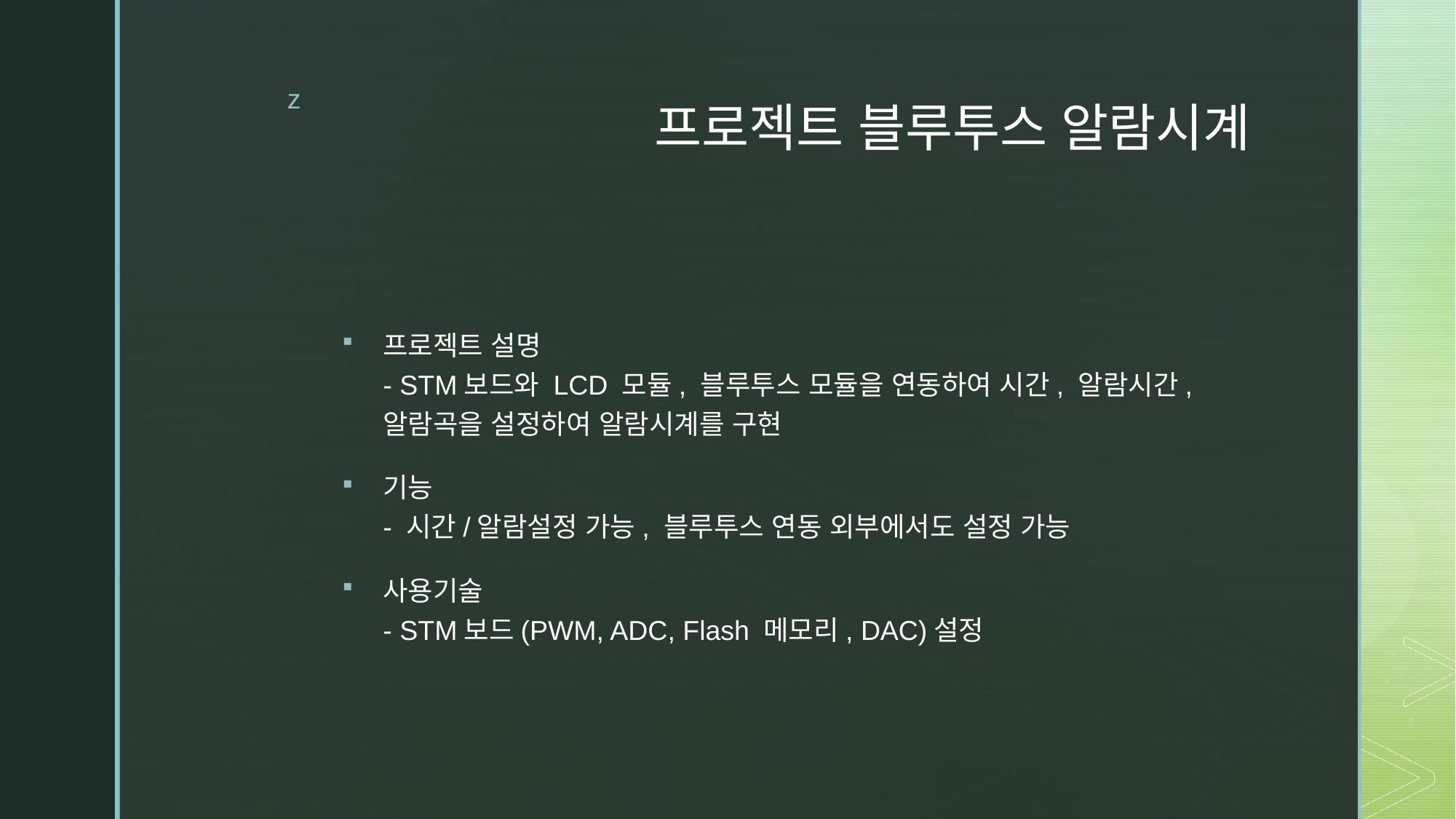

# 프로젝트 블루투스 알람시계
프로젝트 설명
- STM보드와 LCD 모듈, 블루투스 모듈을 연동하여 시간, 알람시간, 알람곡을 설정하여 알람시계를 구현
기능
- 시간/알람설정 가능, 블루투스 연동 외부에서도 설정 가능
사용기술
- STM보드(PWM, ADC, Flash 메모리, DAC)설정